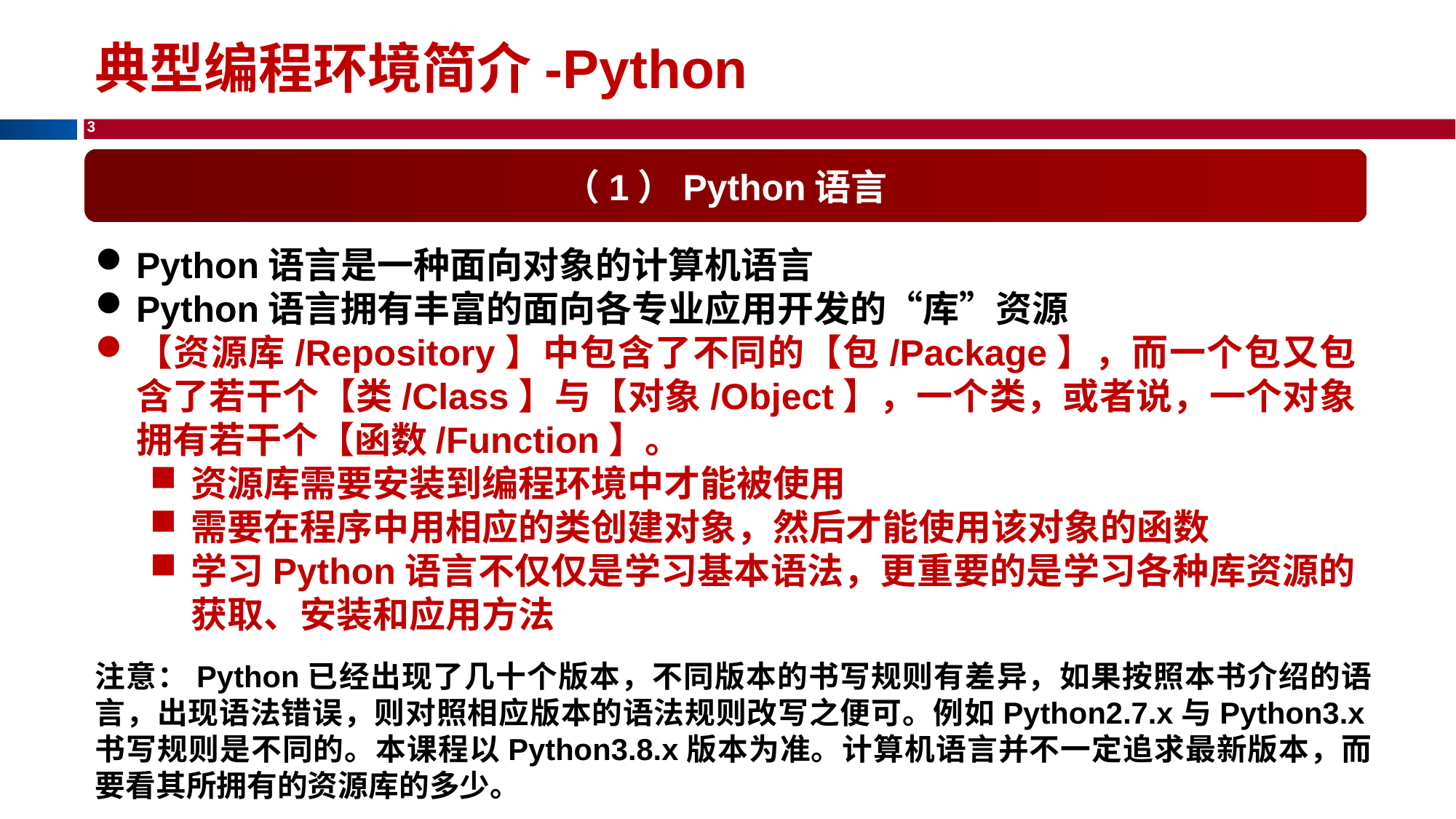

典型编程环境简介-Python
（1）Python语言
Python语言是一种面向对象的计算机语言
Python语言拥有丰富的面向各专业应用开发的“库”资源
【资源库/Repository】中包含了不同的【包/Package】，而一个包又包含了若干个【类/Class】与【对象/Object】，一个类，或者说，一个对象拥有若干个【函数/Function】。
资源库需要安装到编程环境中才能被使用
需要在程序中用相应的类创建对象，然后才能使用该对象的函数
学习Python语言不仅仅是学习基本语法，更重要的是学习各种库资源的获取、安装和应用方法
注意：Python已经出现了几十个版本，不同版本的书写规则有差异，如果按照本书介绍的语言，出现语法错误，则对照相应版本的语法规则改写之便可。例如Python2.7.x与Python3.x书写规则是不同的。本课程以Python3.8.x版本为准。计算机语言并不一定追求最新版本，而要看其所拥有的资源库的多少。